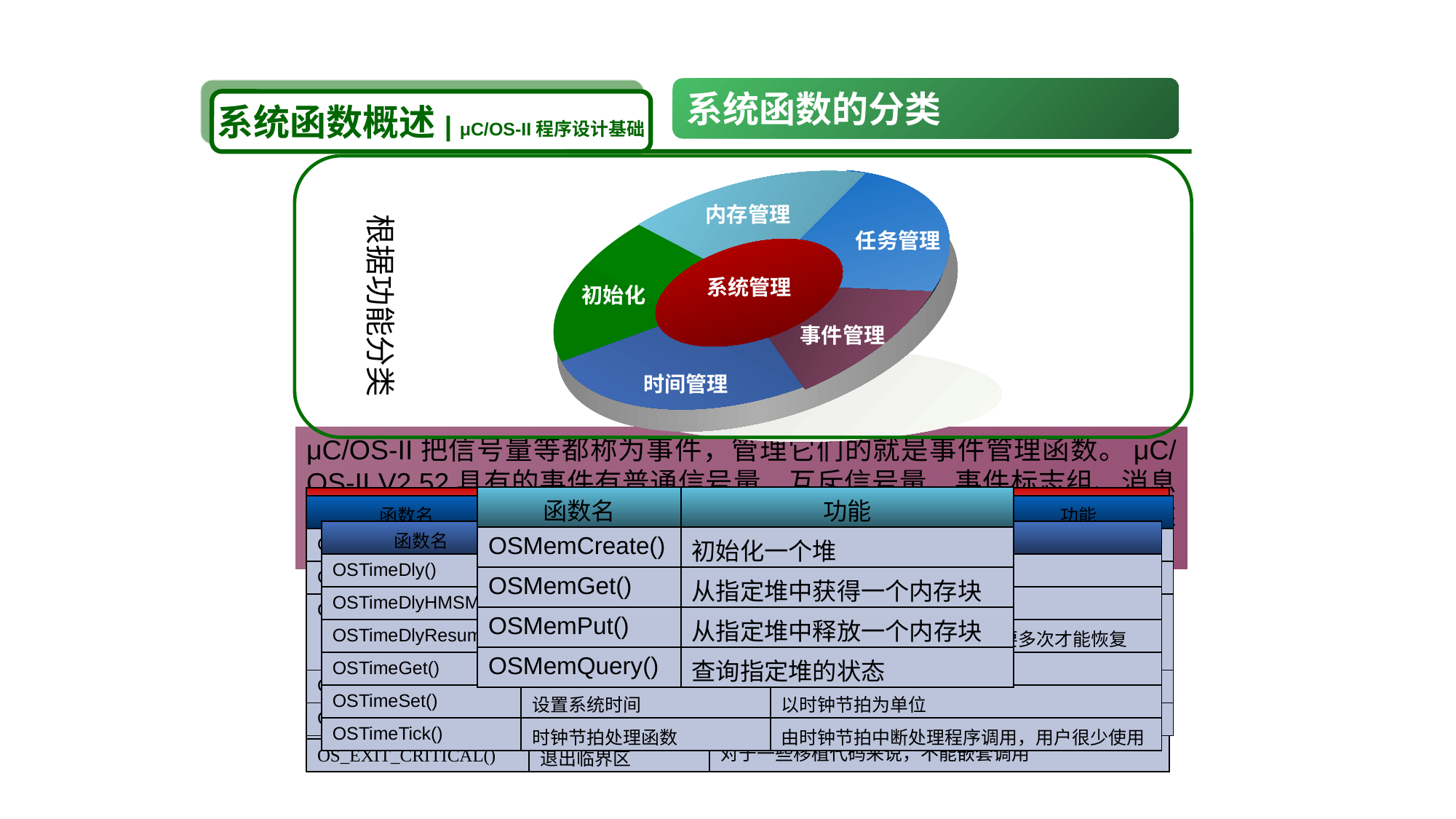

系统函数的分类
系统函数概述| μC/OS-II程序设计基础

任务管理

内存管理

根据功能分类

初始化

系统管理

事件管理

时间管理

μC/OS-II把信号量等都称为事件，管理它们的就是事件管理函数。μC/OS-II V2.52具有的事件有普通信号量、互斥信号量、事件标志组、消息邮箱和消息队列，这些都是μC/OS-II用于同步与通讯的工具，本章后述的内容将会详细介绍。
一般的操作系统都提供时间管理的函数，最基本的就是延时函数，μC/OS-II也不例外，μC/OS-II所具有的时间管理函数见下表。
μC/OS-II的初始化函数有2个：OSInit()和OSStart()，它们不能在任何任务和中断服务程序中使用，仅在main()函数中按照一定的规范被调用，其中OSInit()函数初始化μC/OS-II内部变量，OSStart()函数启动多任务环境。
系统管理函数是一些与μC/OS-II内核或功能相关的一些函数，详见下表。
μC/OS-II具有简单的动态内存管理能力。μC/OS-II的动态内存管理函数见下表。
任务管理函数是操作与任务相关功能的函数，详见下表。
| 函数名 | 功能 |
| --- | --- |
| OSMemCreate() | 初始化一个堆 |
| OSMemGet() | 从指定堆中获得一个内存块 |
| OSMemPut() | 从指定堆中释放一个内存块 |
| OSMemQuery() | 查询指定堆的状态 |
| 函数名 | 功能 | 备注 |
| --- | --- | --- |
| OSStatInit() | 使能任务统计功能 | 复位一次只能调用一次，并且必须在任务中调用，在调用时其它用户任务不能处于就绪状态 |
| OSIntEnter() | 进入中断处理 | 必须由中断服务程序按照规范调用，使用本公司的模版就不需要调用它们 |
| OSIntExit() | 退出中断处理 |  |
| OSSchedLock() | 锁调度器 | 必须配对使用，一般情况不需要使用。事实上，μC/OS-II不推荐使用它们 |
| OSSchedUnlock() | 解锁调度器 |  |
| OS\_ENTER\_CRITICAL() | 进入临界区 | 必须配对使用，一般通过禁止中断和允许中断来实现的。对于一些移植代码来说，不能嵌套调用 |
| OS\_EXIT\_CRITICAL() | 退出临界区 |  |
| 函数名 | 功能 | 函数名 | 功能 |
| --- | --- | --- | --- |
| OSTaskChangePrio() | 改变任务优先级 | OSTaskSuspend() | 挂起任务 |
| OSTaskCreate() | 建立任务 | OSTaskResume() | 恢复任务 |
| OSTaskCreateExt() | 建立任务，比OSTaskCreate()控制任务属性更多 | OSTaskStkChk() | 检查堆栈 |
| OSTaskDel() | 删除任务 | OSTaskQuery() | 获得任务信息 |
| OSTaskDelReq() | 请求删除任务，有特殊用途 |  |  |
| 函数名 | 功能 | 备注 |
| --- | --- | --- |
| OSTimeDly() | 以时钟节拍为单位延时 |  |
| OSTimeDlyHMSM() | 以钟时分秒毫秒为单位延时 |  |
| OSTimeDlyResume() | 恢复延时的任务 | OSTimeDlyHMSM()可能需要多次才能恢复 |
| OSTimeGet() | 获得系统时间 | 以时钟节拍为单位 |
| OSTimeSet() | 设置系统时间 | 以时钟节拍为单位 |
| OSTimeTick() | 时钟节拍处理函数 | 由时钟节拍中断处理程序调用，用户很少使用 |